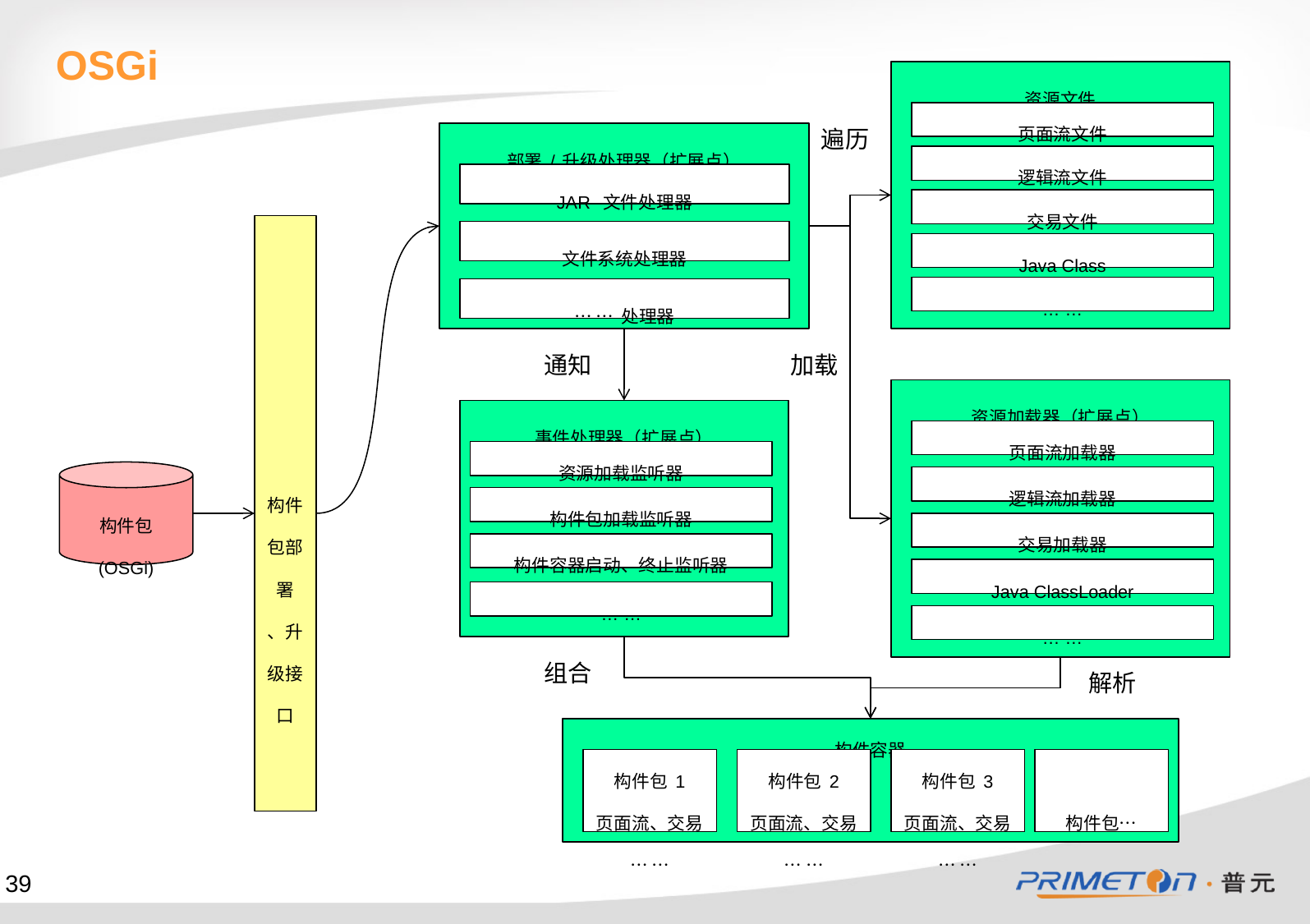

OSGi
资源文件
页面流文件
遍历
部署/升级处理器（扩展点）
逻辑流文件
JAR 文件处理器
交易文件

构件包部署
、升级接口
文件系统处理器
Java Class
… …
… …处理器
通知
加载
资源加载器（扩展点）
事件处理器（扩展点）
页面流加载器
资源加载监听器
构件包
(OSGi)

逻辑流加载器
构件包加载监听器
交易加载器
构件容器启动、终止监听器
Java ClassLoader
… …
… …
组合
解析
构件容器
构件包1
页面流、交易… …
构件包2
页面流、交易… …
构件包3
页面流、交易… …

构件包…
39